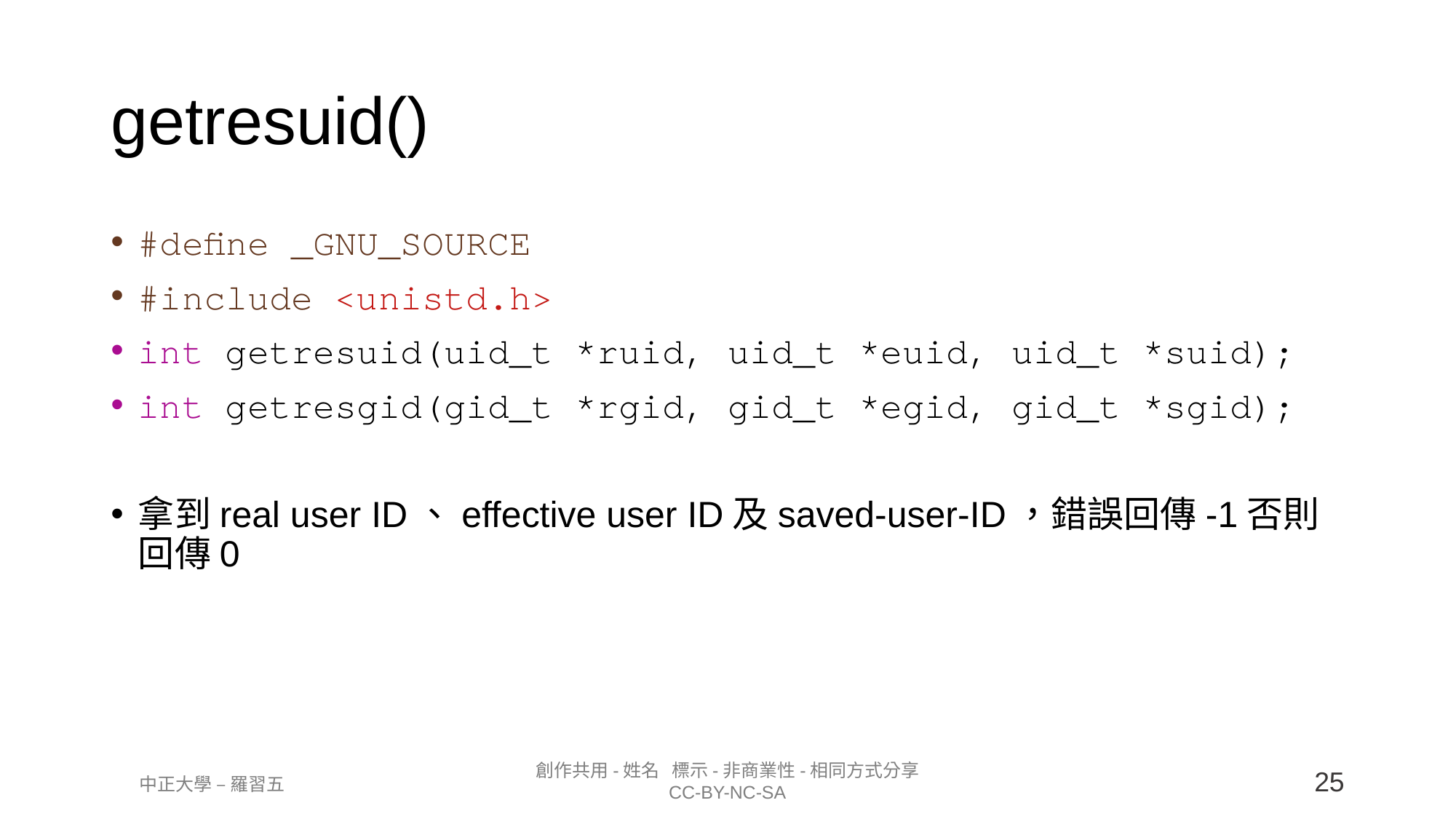

getresuid()
#define _GNU_SOURCE
#include <unistd.h>
int getresuid(uid_t *ruid, uid_t *euid, uid_t *suid);
int getresgid(gid_t *rgid, gid_t *egid, gid_t *sgid);

拿到real user ID、effective user ID及saved-user-ID，錯誤回傳-1否則回傳0